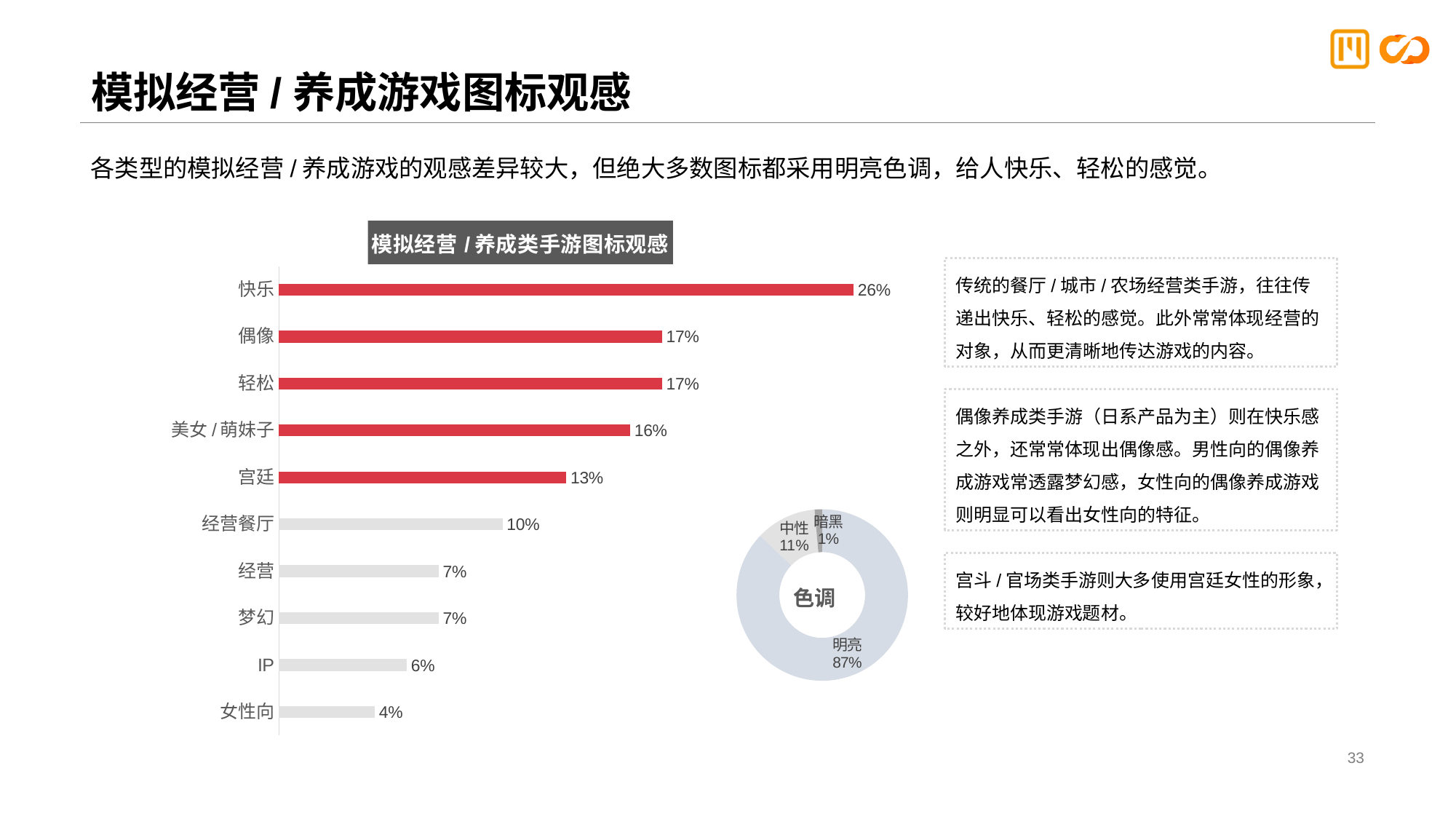

# 模拟经营/养成游戏图标观感
各类型的模拟经营/养成游戏的观感差异较大，但绝大多数图标都采用明亮色调，给人快乐、轻松的感觉。

### Chart: 模拟经营/养成类手游图标观感

| Category | 观感编码 |
|---|---|
| 快乐 | 0.2571428571428571 |
| 偶像 | 0.17142857142857143 |
| 轻松 | 0.17142857142857143 |
| 美女/萌妹子 | 0.15714285714285714 |
| 宫廷 | 0.12857142857142856 |
| 经营餐厅 | 0.1 |
| 经营 | 0.07142857142857142 |
| 梦幻 | 0.07142857142857142 |
| IP | 0.05714285714285714 |
| 女性向 | 0.04285714285714286 |
传统的餐厅/城市/农场经营类手游，往往传递出快乐、轻松的感觉。此外常常体现经营的对象，从而更清晰地传达游戏的内容。
偶像养成类手游（日系产品为主）则在快乐感之外，还常常体现出偶像感。男性向的偶像养成游戏常透露梦幻感，女性向的偶像养成游戏则明显可以看出女性向的特征。

### Chart: 色调

| Category | 色调 |
|---|---|
| 明亮 | 0.8714285714285714 |
| 中性 | 0.11428571428571428 |
| 暗黑 | 0.014285714285714285 |
宫斗/官场类手游则大多使用宫廷女性的形象，较好地体现游戏题材。

33